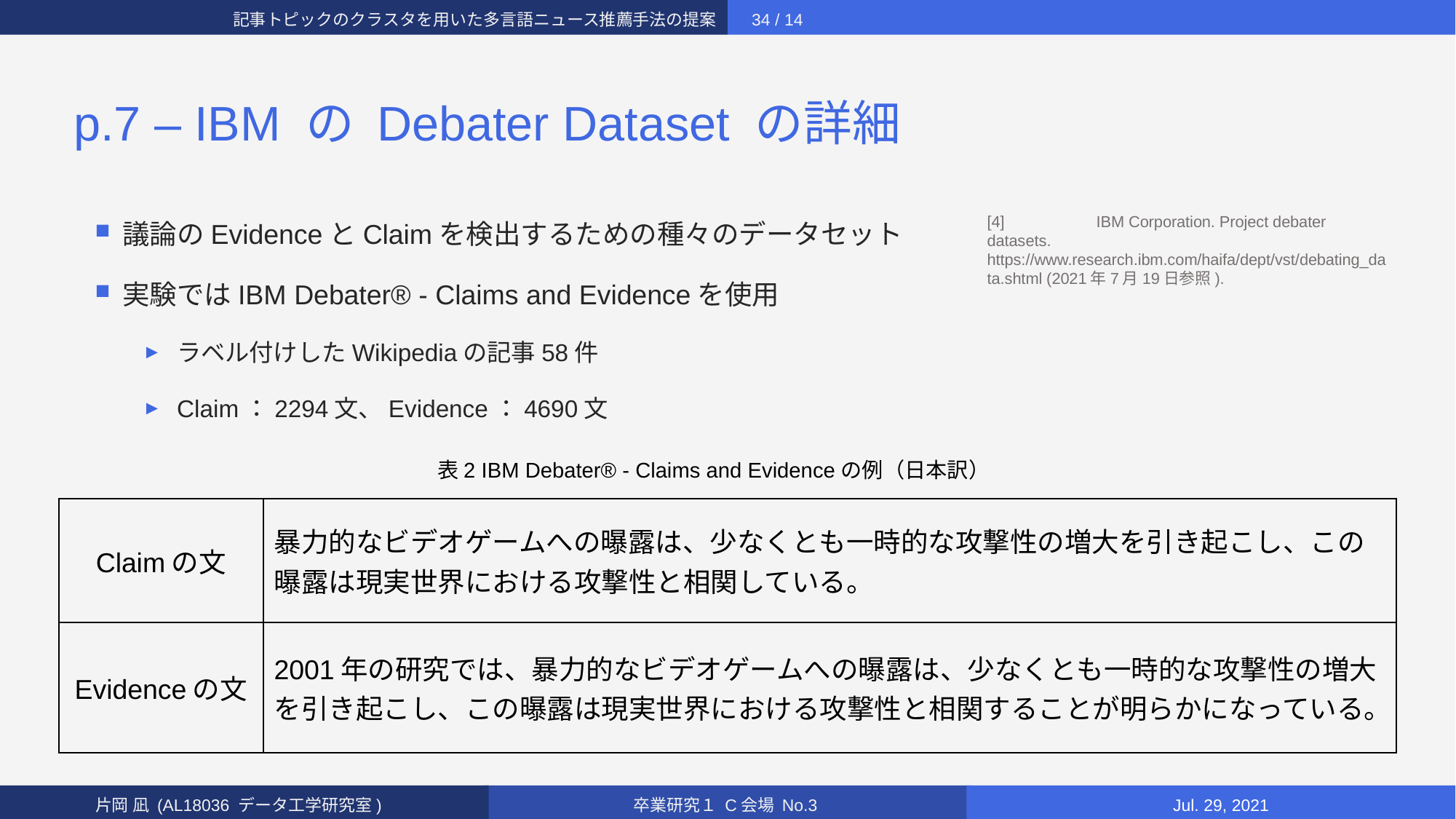

# p.7 – IBM の Debater Dataset の詳細
議論のEvidenceとClaimを検出するための種々のデータセット
実験ではIBM Debater® - Claims and Evidenceを使用
ラベル付けしたWikipediaの記事58件
Claim：2294文、Evidence：4690文

[4]	IBM Corporation. Project debater datasets. https://www.research.ibm.com/haifa/dept/vst/debating_data.shtml (2021年7月19日参照).

表2 IBM Debater® - Claims and Evidenceの例（日本訳）
| Claimの文 | 暴力的なビデオゲームへの曝露は、少なくとも一時的な攻撃性の増大を引き起こし、この曝露は現実世界における攻撃性と相関している。 |
| --- | --- |
| Evidenceの文 | 2001年の研究では、暴力的なビデオゲームへの曝露は、少なくとも一時的な攻撃性の増大を引き起こし、この曝露は現実世界における攻撃性と相関することが明らかになっている。 |